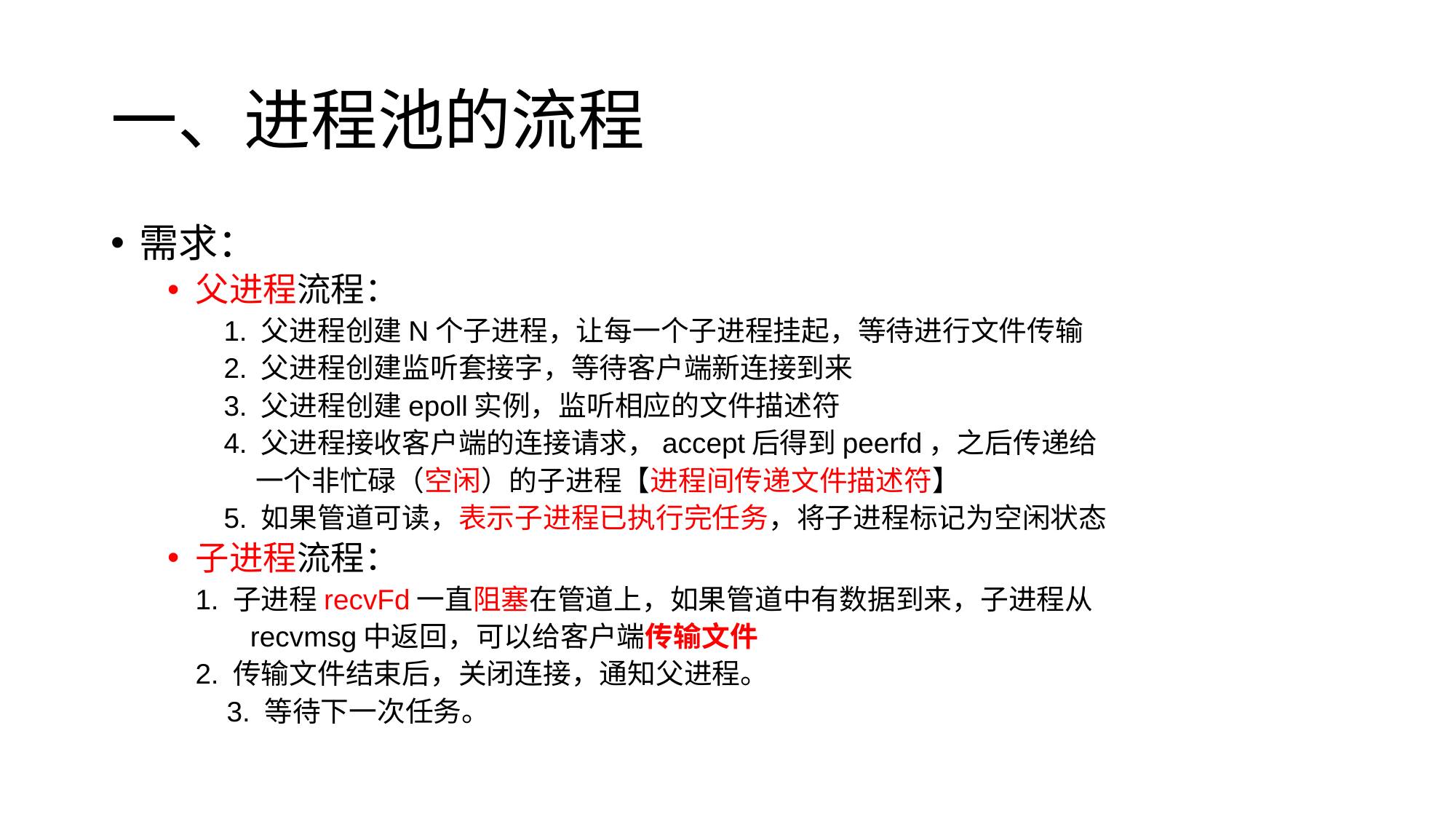

# 一、进程池的流程
需求：
父进程流程：
1. 父进程创建N个子进程，让每一个子进程挂起，等待进行文件传输
2. 父进程创建监听套接字，等待客户端新连接到来
3. 父进程创建epoll实例，监听相应的文件描述符
4. 父进程接收客户端的连接请求，accept后得到peerfd，之后传递给
    一个非忙碌（空闲）的子进程【进程间传递文件描述符】
5. 如果管道可读，表示子进程已执行完任务，将子进程标记为空闲状态
子进程流程：
	1. 子进程recvFd一直阻塞在管道上，如果管道中有数据到来，子进程从
       recvmsg中返回，可以给客户端传输文件
	2. 传输文件结束后，关闭连接，通知父进程。
    3. 等待下一次任务。